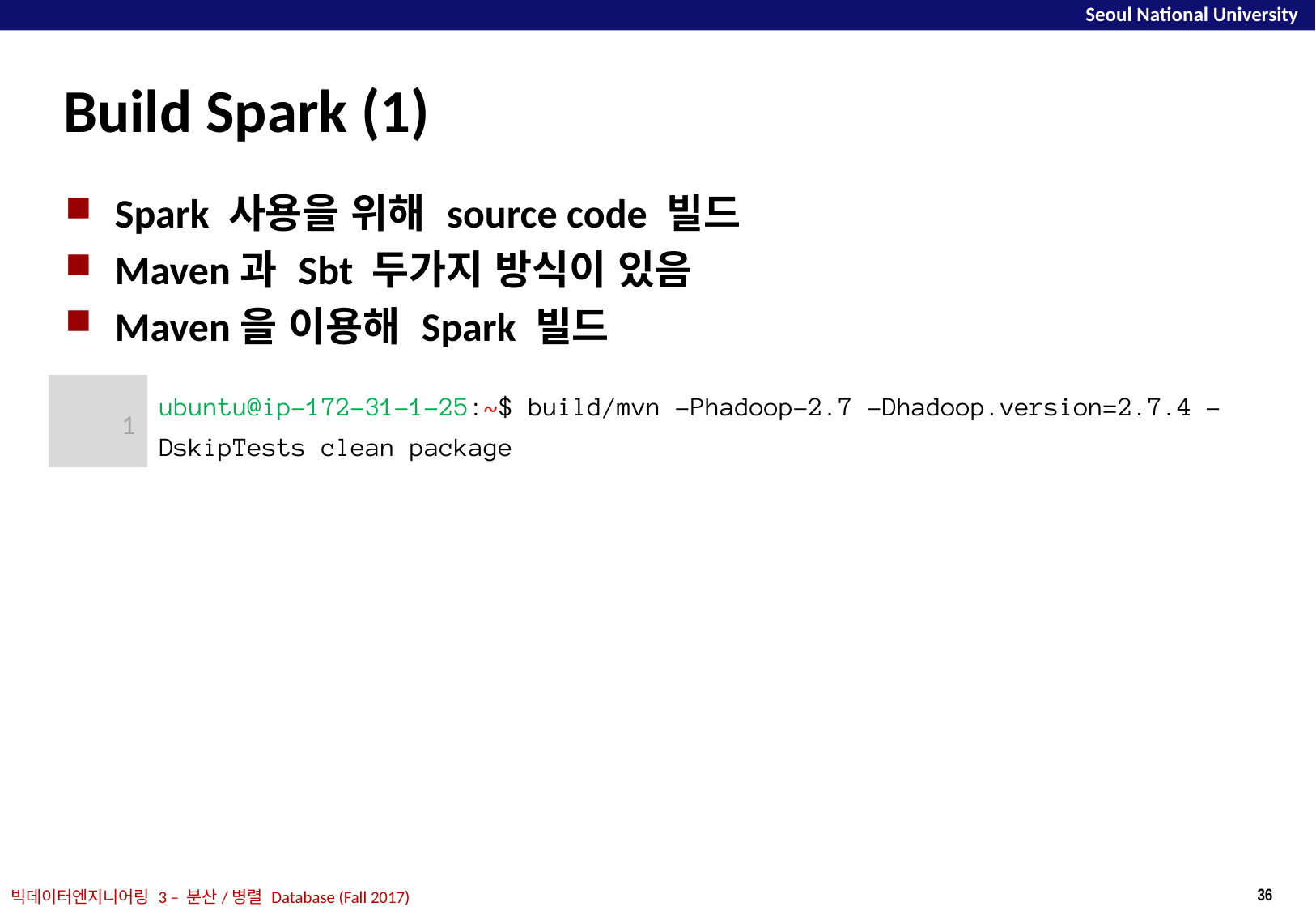

# Build Spark (1)
Spark 사용을 위해 source code 빌드
Maven과 Sbt 두가지 방식이 있음
Maven을 이용해 Spark 빌드

| 1 | ubuntu@ip-172-31-1-25:~$ build/mvn -Phadoop-2.7 -Dhadoop.version=2.7.4 -DskipTests clean package |
| --- | --- |